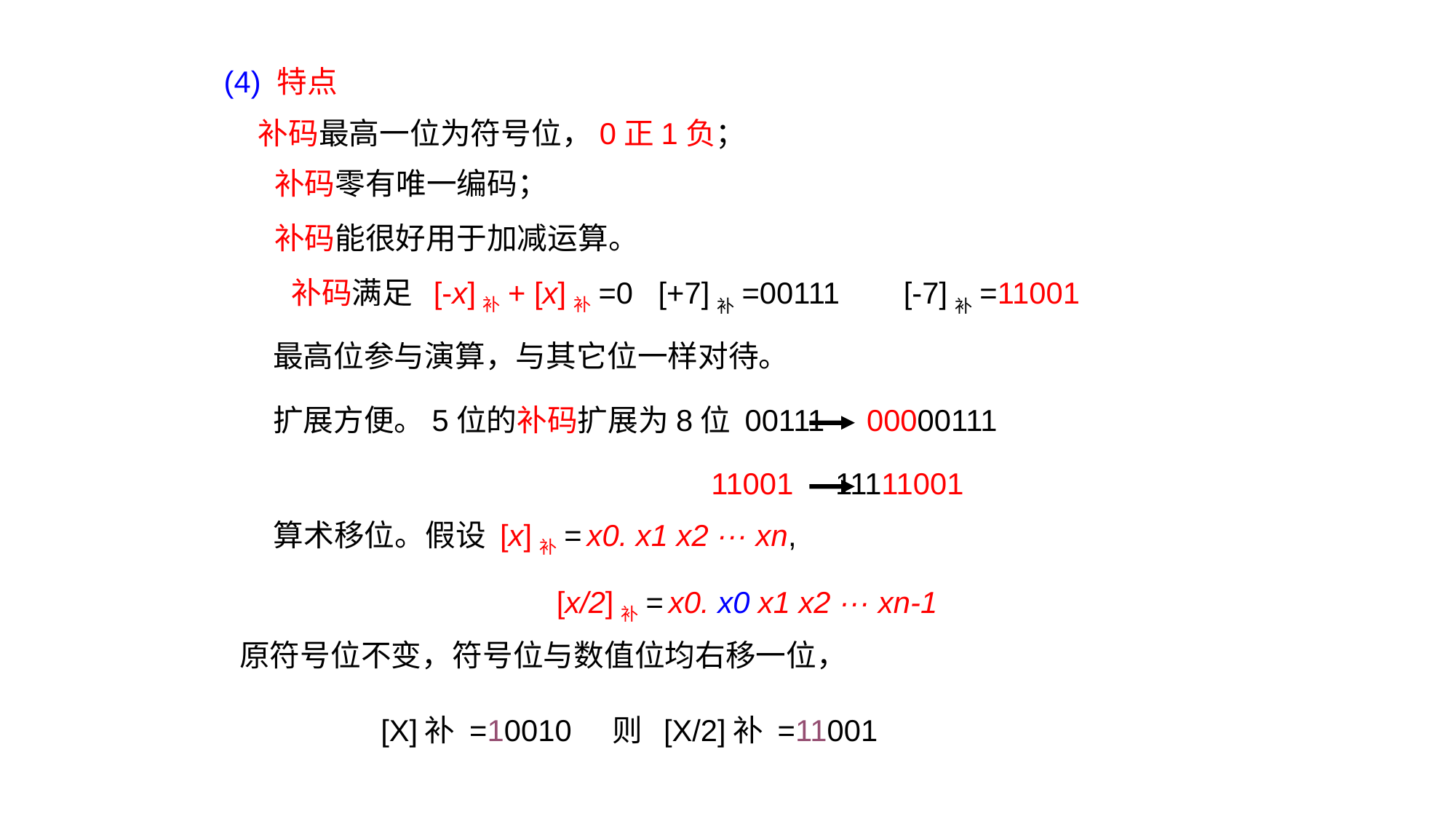

(4) 特点
补码最高一位为符号位，0正1负；
补码零有唯一编码；
补码能很好用于加减运算。
补码满足  [-x]补+ [x]补=0   [+7]补=00111
 [-7]补=11001
最高位参与演算，与其它位一样对待。
扩展方便。5位的补码扩展为8位 00111     00000111

11001     11111001

算术移位。假设 [x]补= x0. x1 x2 ··· xn,
[x/2]补= x0. x0 x1 x2 ··· xn-1
原符号位不变，符号位与数值位均右移一位，
[X]补 =10010    则  [X/2]补 =11001